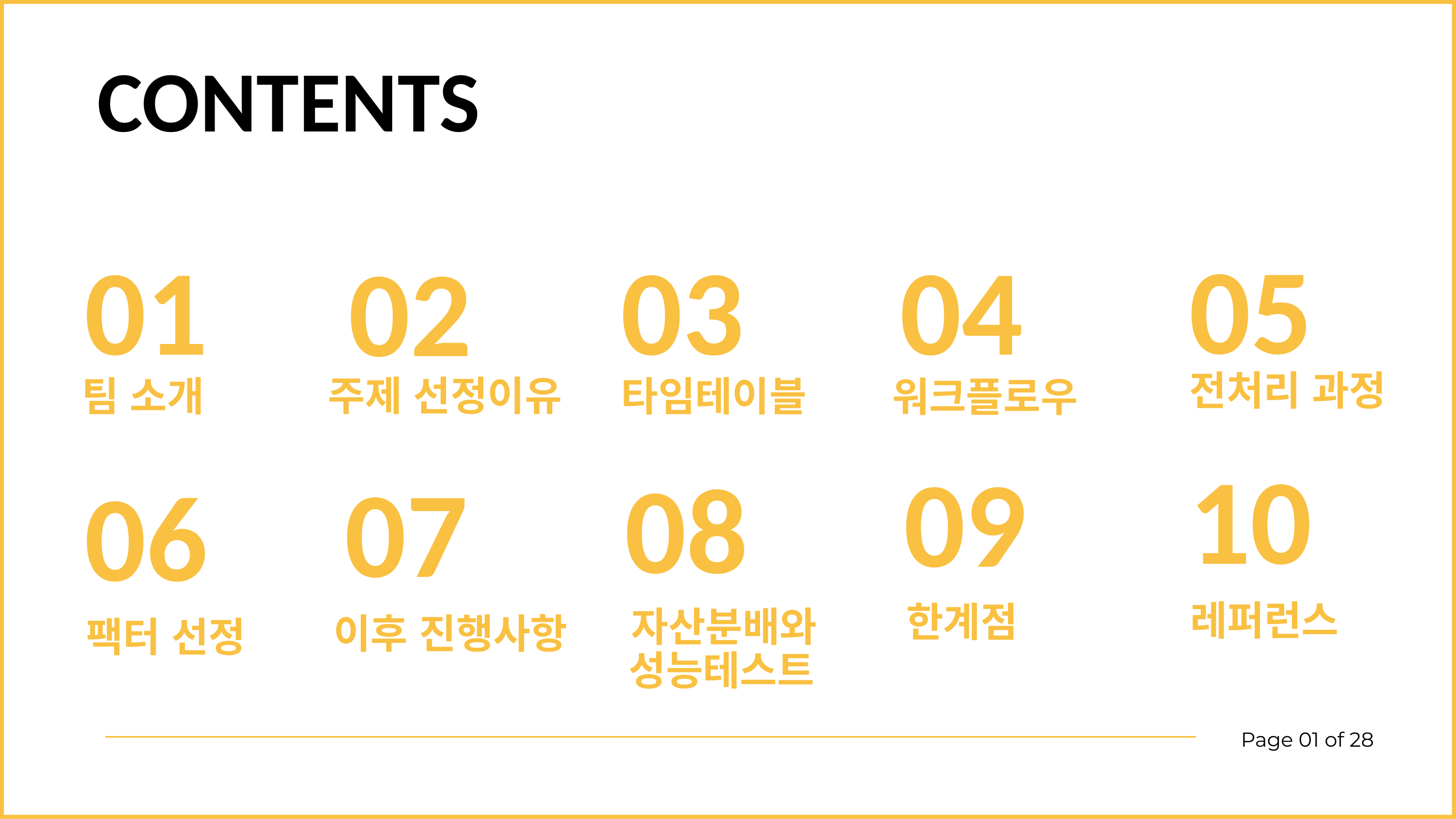

CONTENTS
05
01
03
04
02
전처리 과정
주제 선정이유
타임테이블
팀 소개
워크플로우
10
09
08
07
06
레퍼런스
한계점
자산분배와
이후 진행사항
팩터 선정
성능테스트
Page 01 of 28